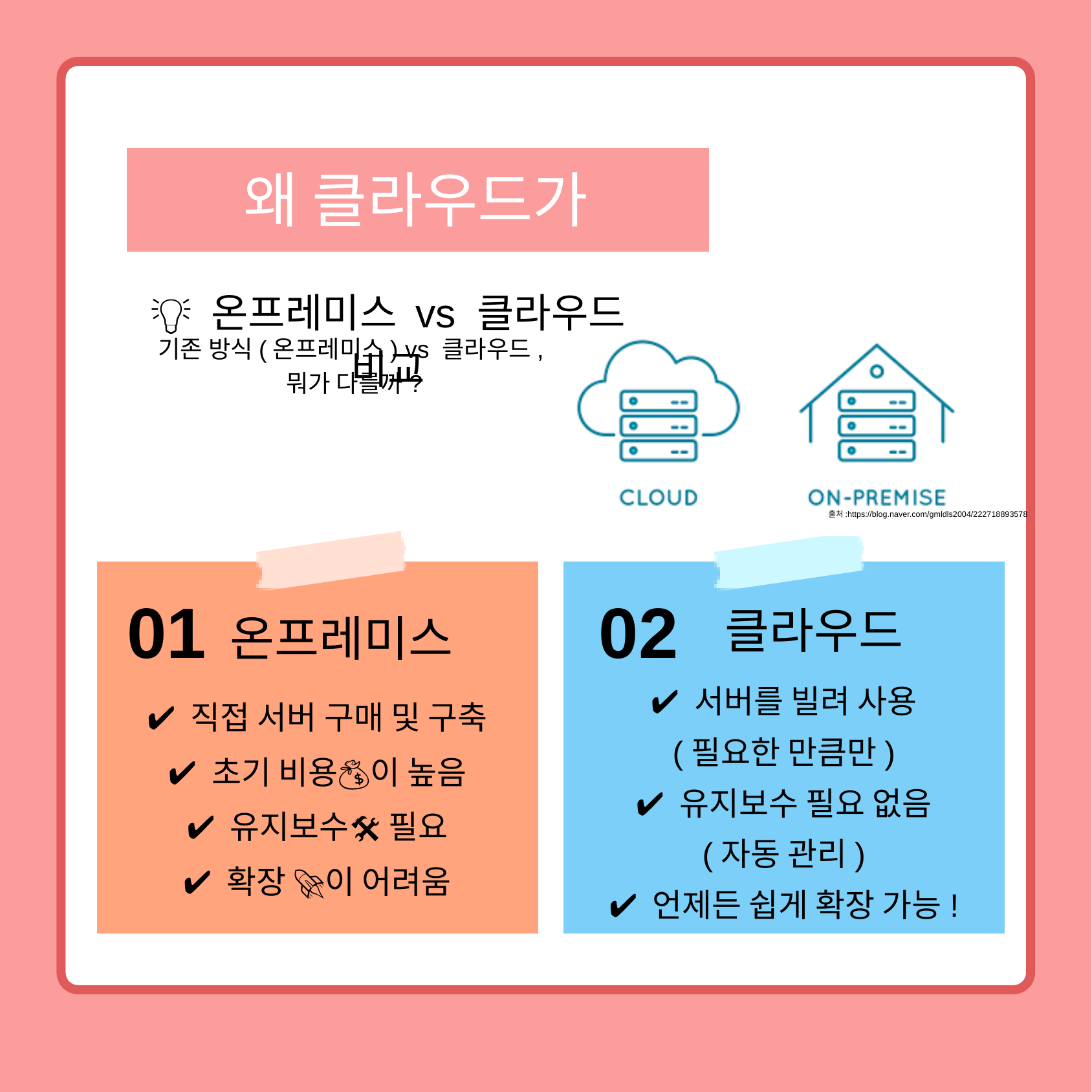

왜 클라우드가 필요할까?
💡 온프레미스 vs 클라우드 비교

기존 방식(온프레미스) vs 클라우드,
뭐가 다를까?
출처:https://blog.naver.com/gmldls2004/222718893578

01
02
클라우드
온프레미스
✔ 서버를 빌려 사용
(필요한 만큼만)
✔ 유지보수 필요 없음
(자동 관리)
✔ 언제든 쉽게 확장 가능!
✔ 직접 서버 구매 및 구축
✔ 초기 비용💰이 높음
✔ 유지보수🛠 필요
✔ 확장 🚀이 어려움